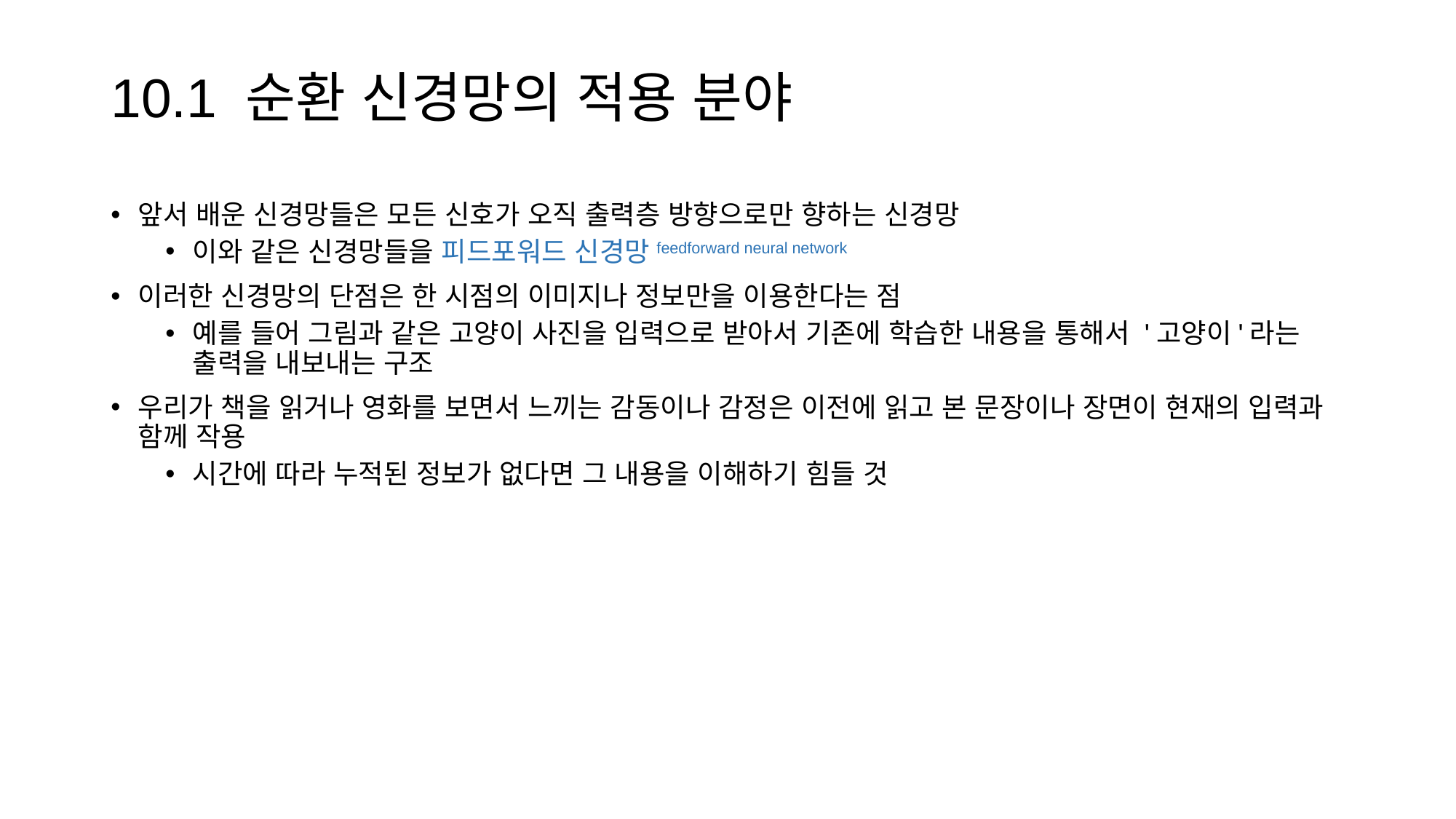

# 10.1 순환 신경망의 적용 분야
앞서 배운 신경망들은 모든 신호가 오직 출력층 방향으로만 향하는 신경망
이와 같은 신경망들을 피드포워드 신경망feedforward neural network
이러한 신경망의 단점은 한 시점의 이미지나 정보만을 이용한다는 점
예를 들어 그림과 같은 고양이 사진을 입력으로 받아서 기존에 학습한 내용을 통해서 '고양이'라는 출력을 내보내는 구조
우리가 책을 읽거나 영화를 보면서 느끼는 감동이나 감정은 이전에 읽고 본 문장이나 장면이 현재의 입력과 함께 작용
시간에 따라 누적된 정보가 없다면 그 내용을 이해하기 힘들 것